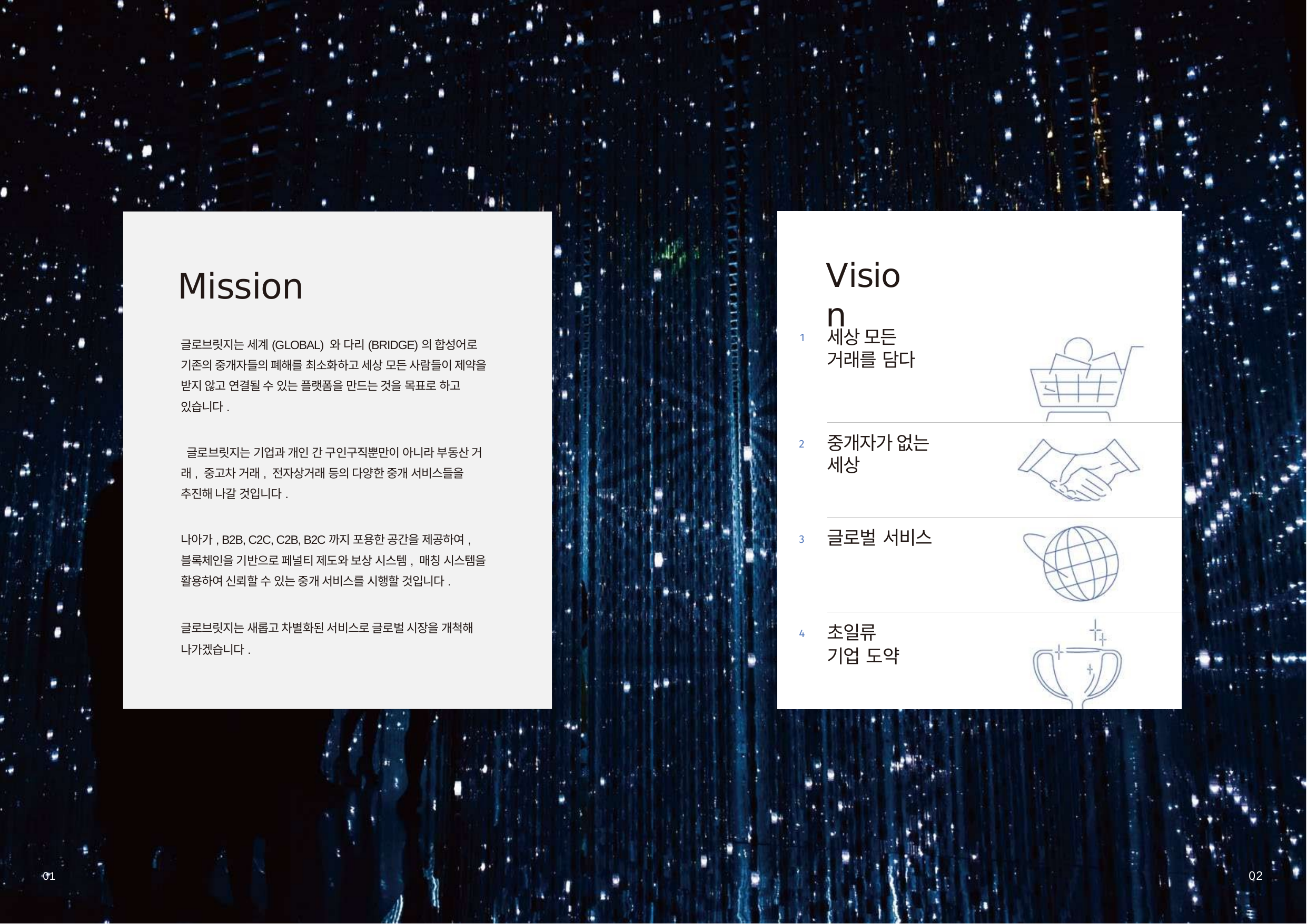

Mission
글로브릿지는 세계(GLOBAL) 와 다리(BRIDGE)의 합성어로 기존의 중개자들의 폐해를 최소화하고 세상 모든 사람들이 제약을 받지 않고 연결될 수 있는 플랫폼을 만드는 것을 목표로 하고 있습니다.
 글로브릿지는 기업과 개인 간 구인구직뿐만이 아니라 부동산 거래, 중고차 거래, 전자상거래 등의 다양한 중개 서비스들을 추진해 나갈 것입니다.
나아가, B2B, C2C, C2B, B2C까지 포용한 공간을 제공하여, 블록체인을 기반으로 페널티 제도와 보상 시스템, 매칭 시스템을 활용하여 신뢰할 수 있는 중개 서비스를 시행할 것입니다.
글로브릿지는 새롭고 차별화된 서비스로 글로벌 시장을 개척해 나가겠습니다.

# Vision
세상 모든  거래를 담다
1

중개자가 없는  세상
2

글로벌 서비스
3

초일류
기업 도약
4
02
01